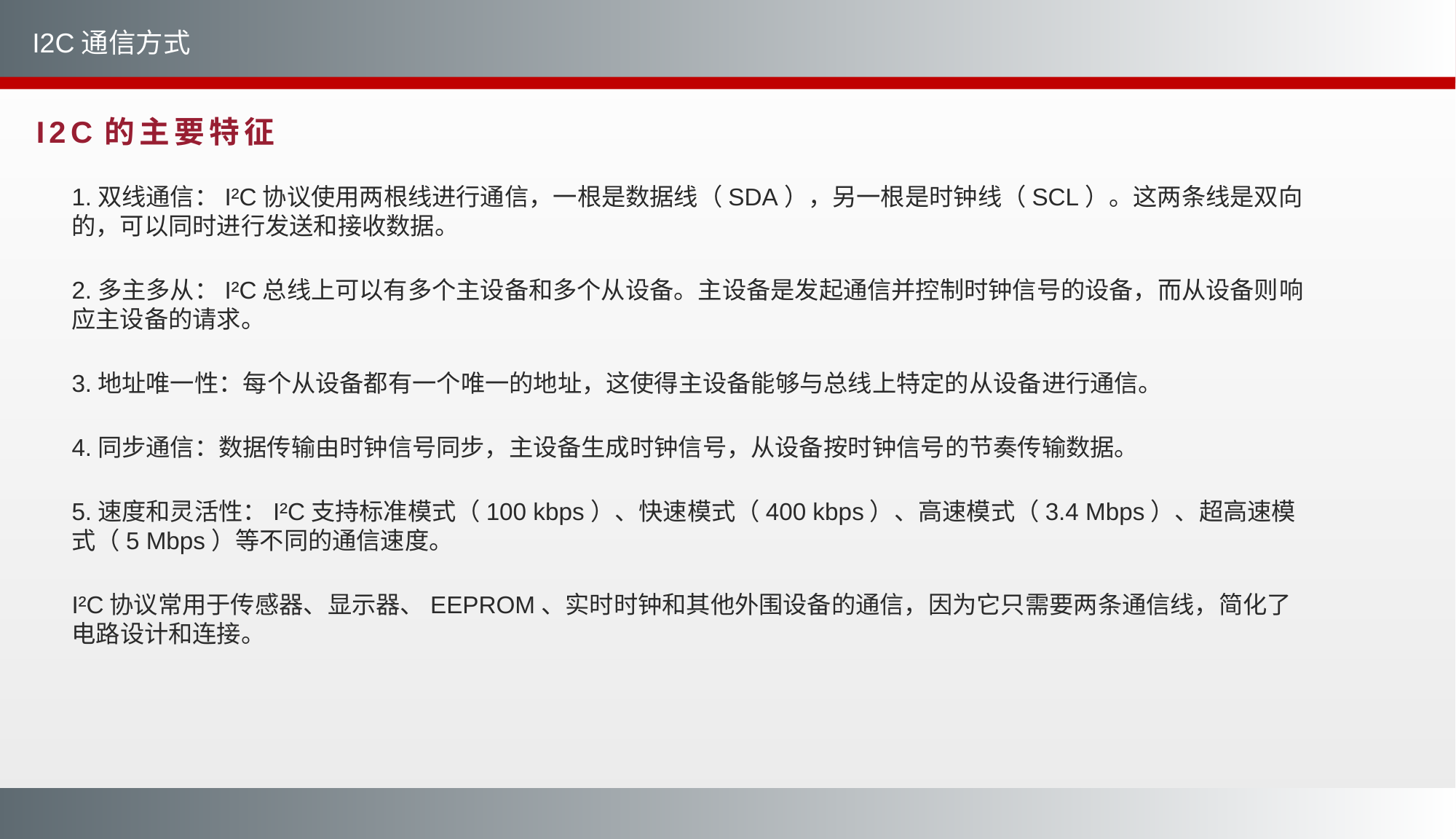

I2C通信方式
I2C的主要特征
1.双线通信：I²C协议使用两根线进行通信，一根是数据线（SDA），另一根是时钟线（SCL）。这两条线是双向的，可以同时进行发送和接收数据。

2.多主多从：I²C总线上可以有多个主设备和多个从设备。主设备是发起通信并控制时钟信号的设备，而从设备则响应主设备的请求。

3.地址唯一性：每个从设备都有一个唯一的地址，这使得主设备能够与总线上特定的从设备进行通信。

4.同步通信：数据传输由时钟信号同步，主设备生成时钟信号，从设备按时钟信号的节奏传输数据。

5.速度和灵活性：I²C支持标准模式（100 kbps）、快速模式（400 kbps）、高速模式（3.4 Mbps）、超高速模式（5 Mbps）等不同的通信速度。

I²C协议常用于传感器、显示器、EEPROM、实时时钟和其他外围设备的通信，因为它只需要两条通信线，简化了电路设计和连接。